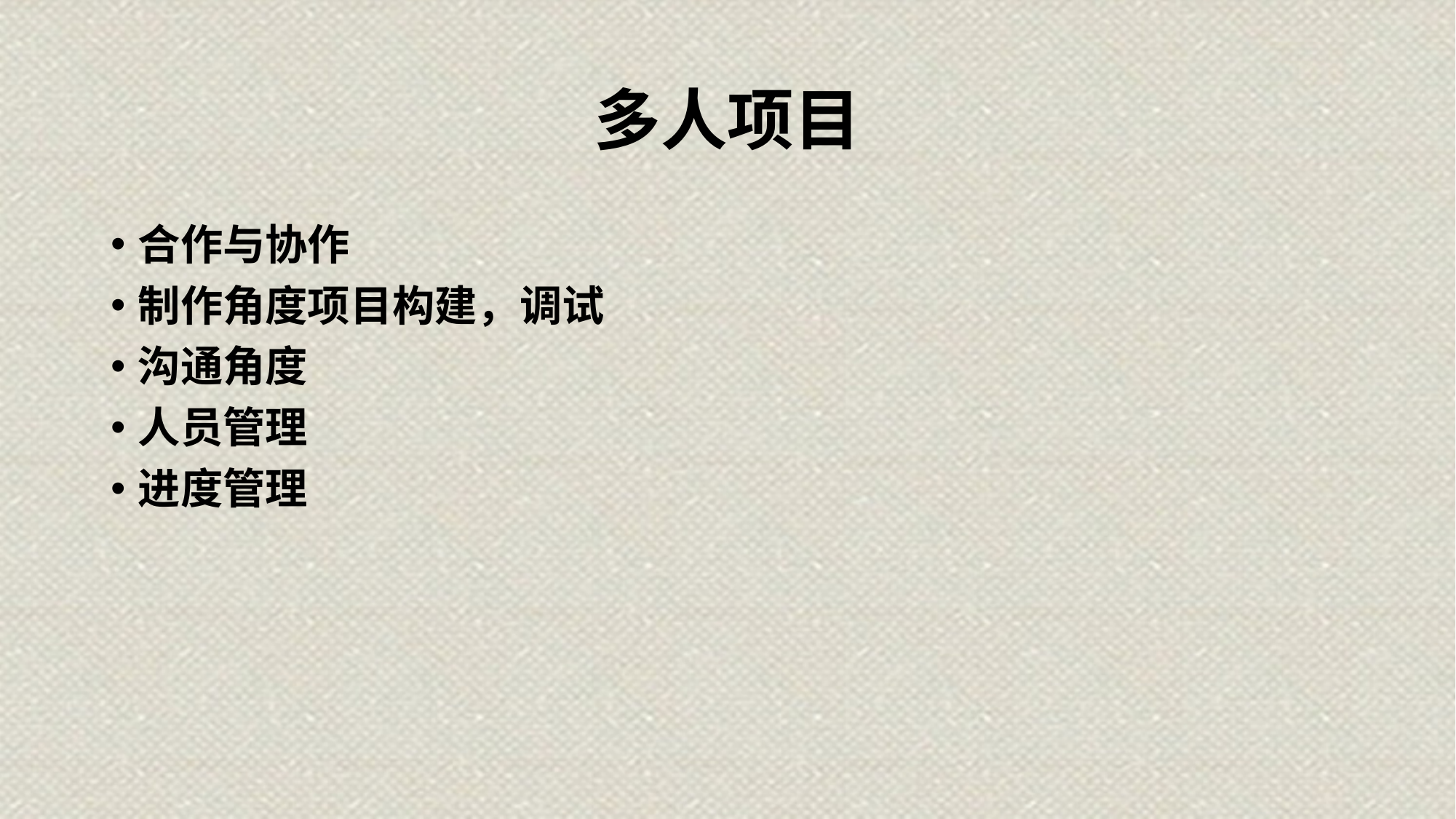

# 多人项目
合作与协作
制作角度项目构建，调试
沟通角度
人员管理
进度管理